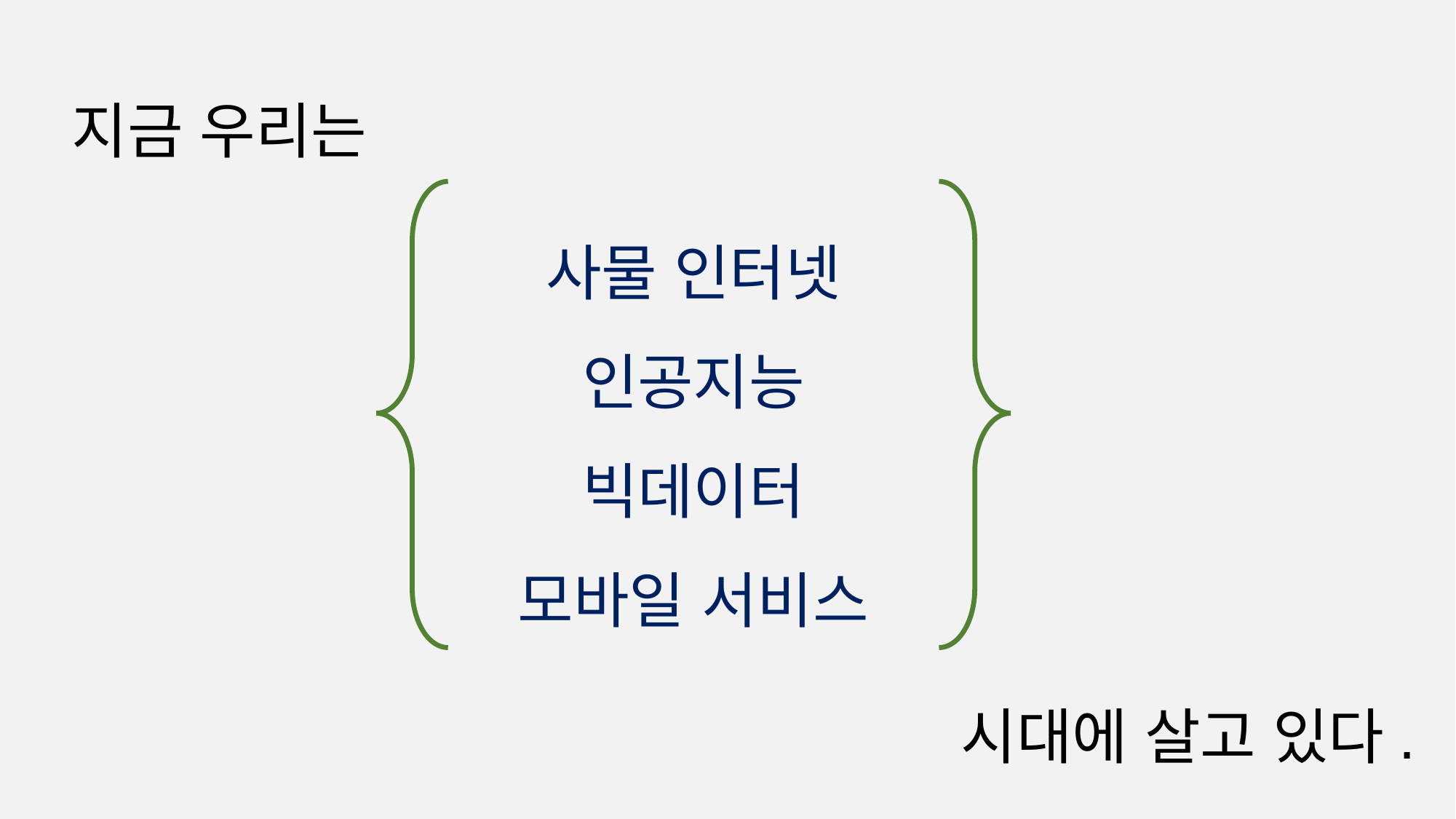

지금 우리는

사물 인터넷
인공지능
빅데이터
모바일 서비스
시대에 살고 있다.